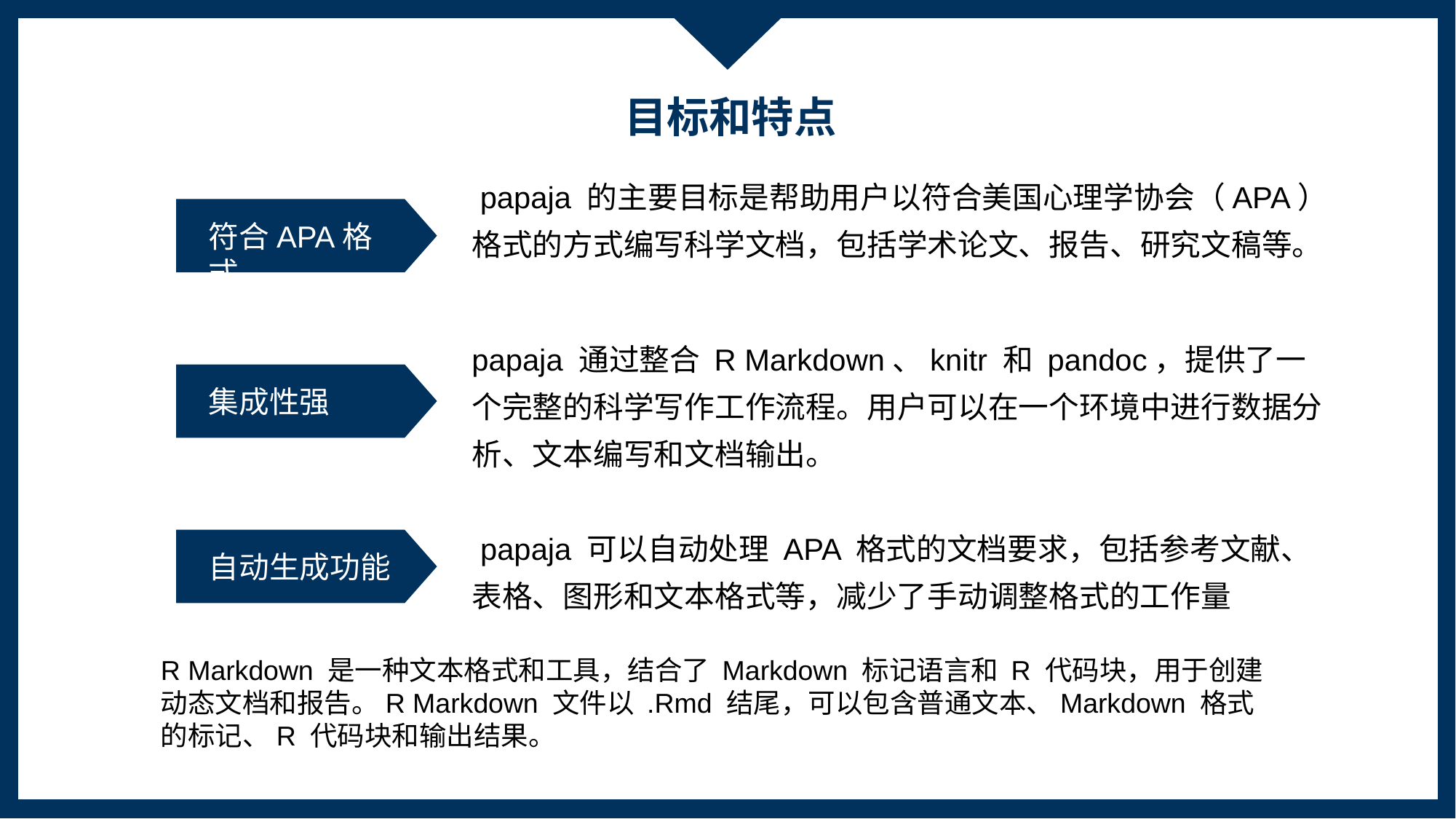

目标和特点
 papaja 的主要目标是帮助用户以符合美国心理学协会（APA）格式的方式编写科学文档，包括学术论文、报告、研究文稿等。

符合APA格式
papaja 通过整合 R Markdown、knitr 和 pandoc，提供了一个完整的科学写作工作流程。用户可以在一个环境中进行数据分析、文本编写和文档输出。

集成性强
 papaja 可以自动处理 APA 格式的文档要求，包括参考文献、表格、图形和文本格式等，减少了手动调整格式的工作量

自动生成功能
R Markdown 是一种文本格式和工具，结合了 Markdown 标记语言和 R 代码块，用于创建动态文档和报告。R Markdown 文件以 .Rmd 结尾，可以包含普通文本、Markdown 格式的标记、R 代码块和输出结果。